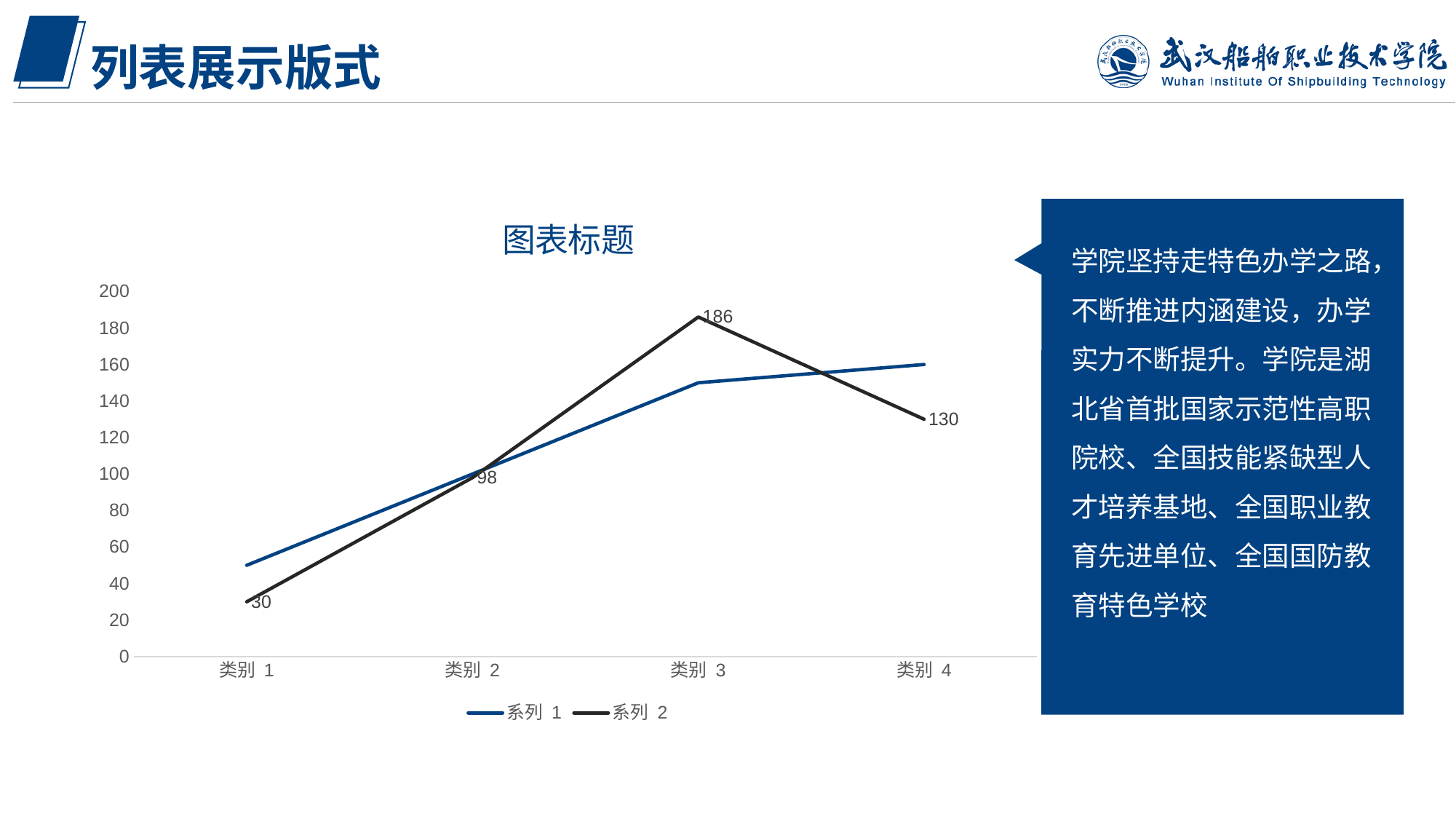

列表展示版式

### Chart: 图表标题

| Category | 系列 1 | 系列 2 |
|---|---|---|
| 类别 1 | 50.0 | 30.0 |
| 类别 2 | 100.0 | 98.0 |
| 类别 3 | 150.0 | 186.0 |
| 类别 4 | 160.0 | 130.0 |
学院坚持走特色办学之路，不断推进内涵建设，办学实力不断提升。学院是湖北省首批国家示范性高职院校、全国技能紧缺型人才培养基地、全国职业教育先进单位、全国国防教育特色学校